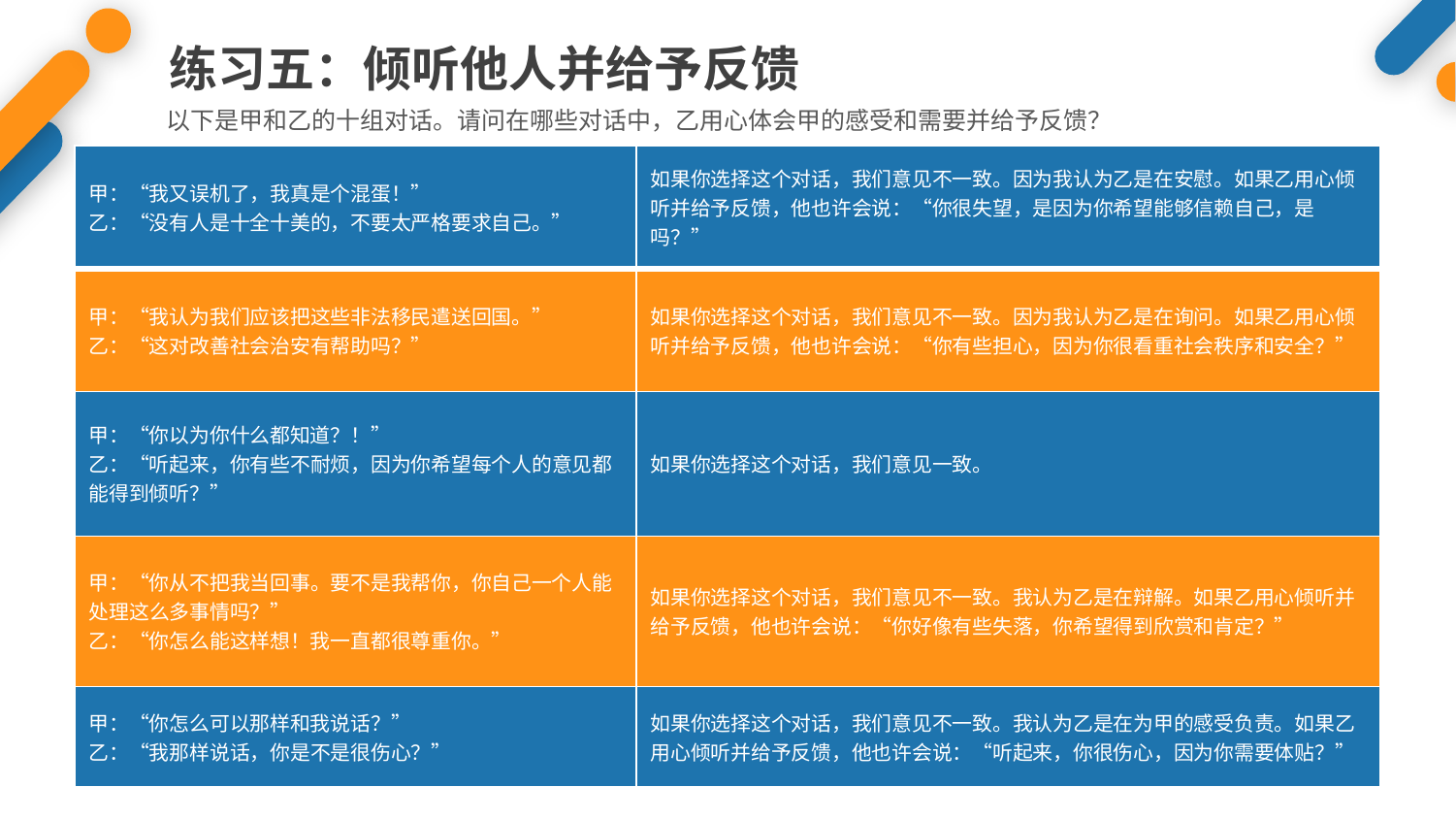

练习五：倾听他人并给予反馈
以下是甲和乙的十组对话。请问在哪些对话中，乙用心体会甲的感受和需要并给予反馈？
| 甲：“我又误机了，我真是个混蛋！” 乙：“没有人是十全十美的，不要太严格要求自己。” | 如果你选择这个对话，我们意见不一致。因为我认为乙是在安慰。如果乙用心倾听并给予反馈，他也许会说：“你很失望，是因为你希望能够信赖自己，是吗？” |
| --- | --- |
| 甲：“我认为我们应该把这些非法移民遣送回国。” 乙：“这对改善社会治安有帮助吗？” | 如果你选择这个对话，我们意见不一致。因为我认为乙是在询问。如果乙用心倾听并给予反馈，他也许会说：“你有些担心，因为你很看重社会秩序和安全？” |
| 甲：“你以为你什么都知道？！” 乙：“听起来，你有些不耐烦，因为你希望每个人的意见都能得到倾听？” | 如果你选择这个对话，我们意见一致。 |
| 甲：“你从不把我当回事。要不是我帮你，你自己一个人能处理这么多事情吗？” 乙：“你怎么能这样想！我一直都很尊重你。” | 如果你选择这个对话，我们意见不一致。我认为乙是在辩解。如果乙用心倾听并给予反馈，他也许会说：“你好像有些失落，你希望得到欣赏和肯定？” |
| 甲：“你怎么可以那样和我说话？” 乙：“我那样说话，你是不是很伤心？” | 如果你选择这个对话，我们意见不一致。我认为乙是在为甲的感受负责。如果乙用心倾听并给予反馈，他也许会说：“听起来，你很伤心，因为你需要体贴？” |